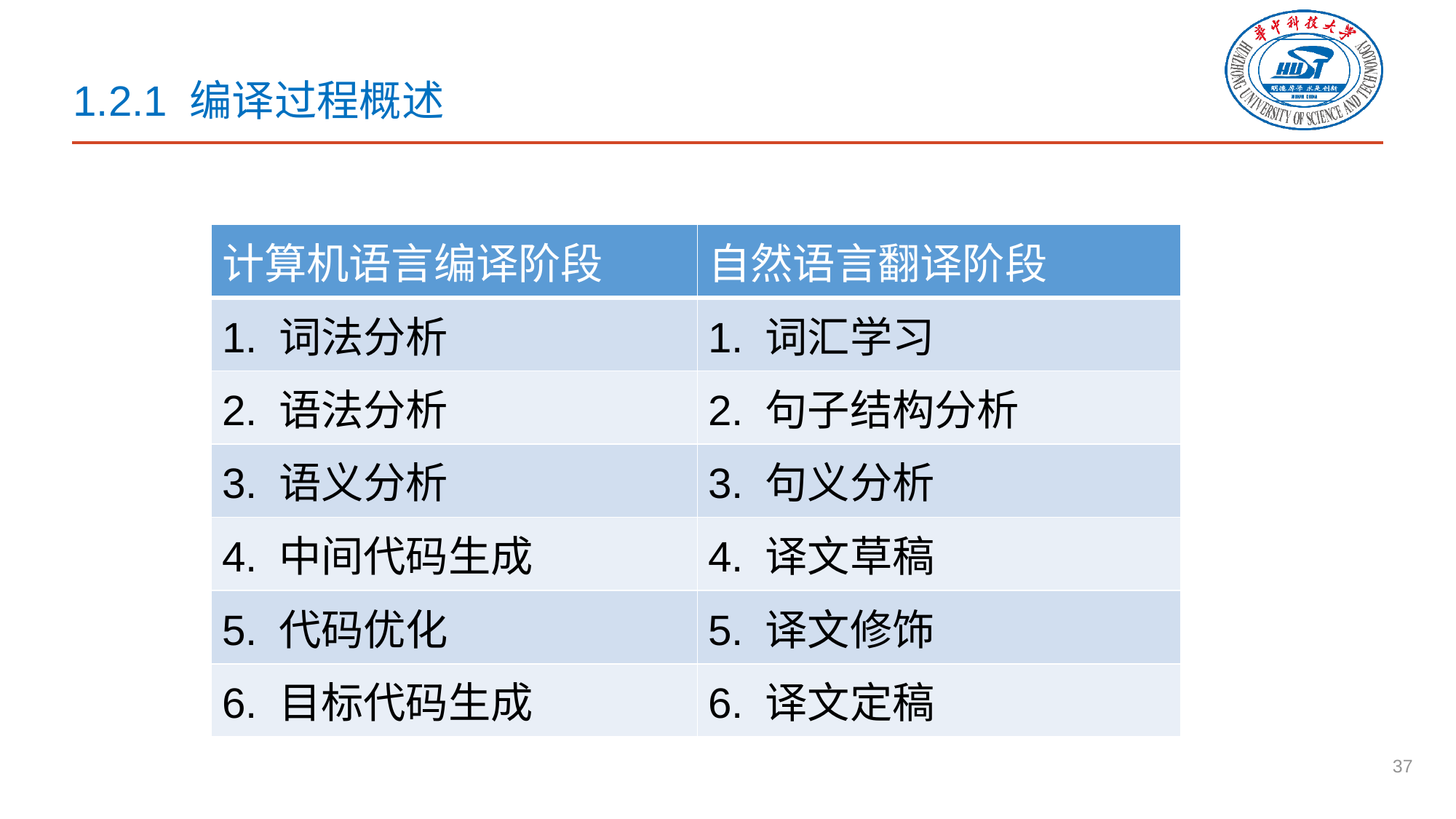

# 1.2.1 编译过程概述
| 计算机语言编译阶段 | 自然语言翻译阶段 |
| --- | --- |
| 1. 词法分析 | 1. 词汇学习 |
| 2. 语法分析 | 2. 句子结构分析 |
| 3. 语义分析 | 3. 句义分析 |
| 4. 中间代码生成 | 4. 译文草稿 |
| 5. 代码优化 | 5. 译文修饰 |
| 6. 目标代码生成 | 6. 译文定稿 |
37